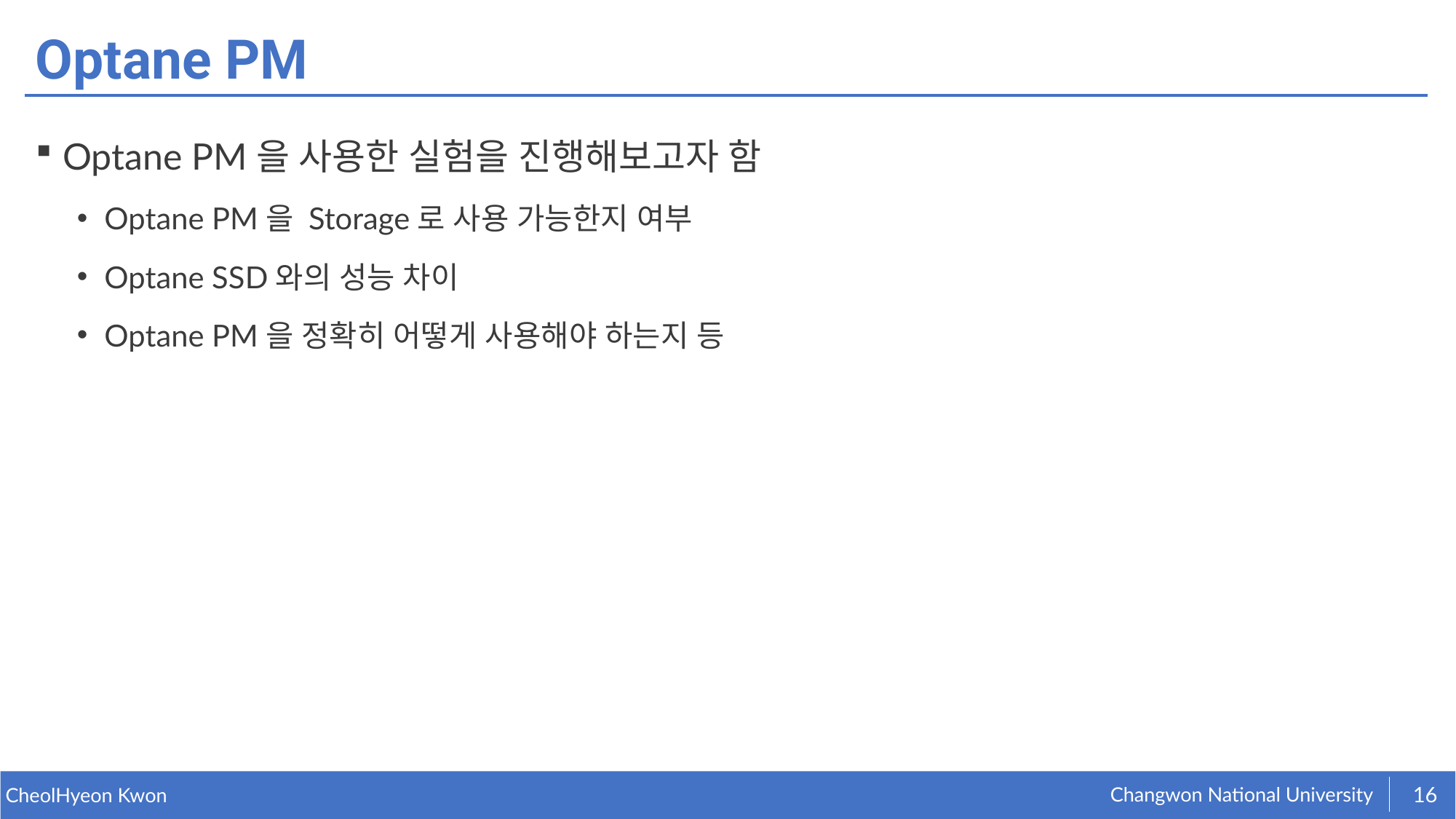

# Optane PM
Optane PM을 사용한 실험을 진행해보고자 함
Optane PM을 Storage로 사용 가능한지 여부
Optane SSD와의 성능 차이
Optane PM을 정확히 어떻게 사용해야 하는지 등

16